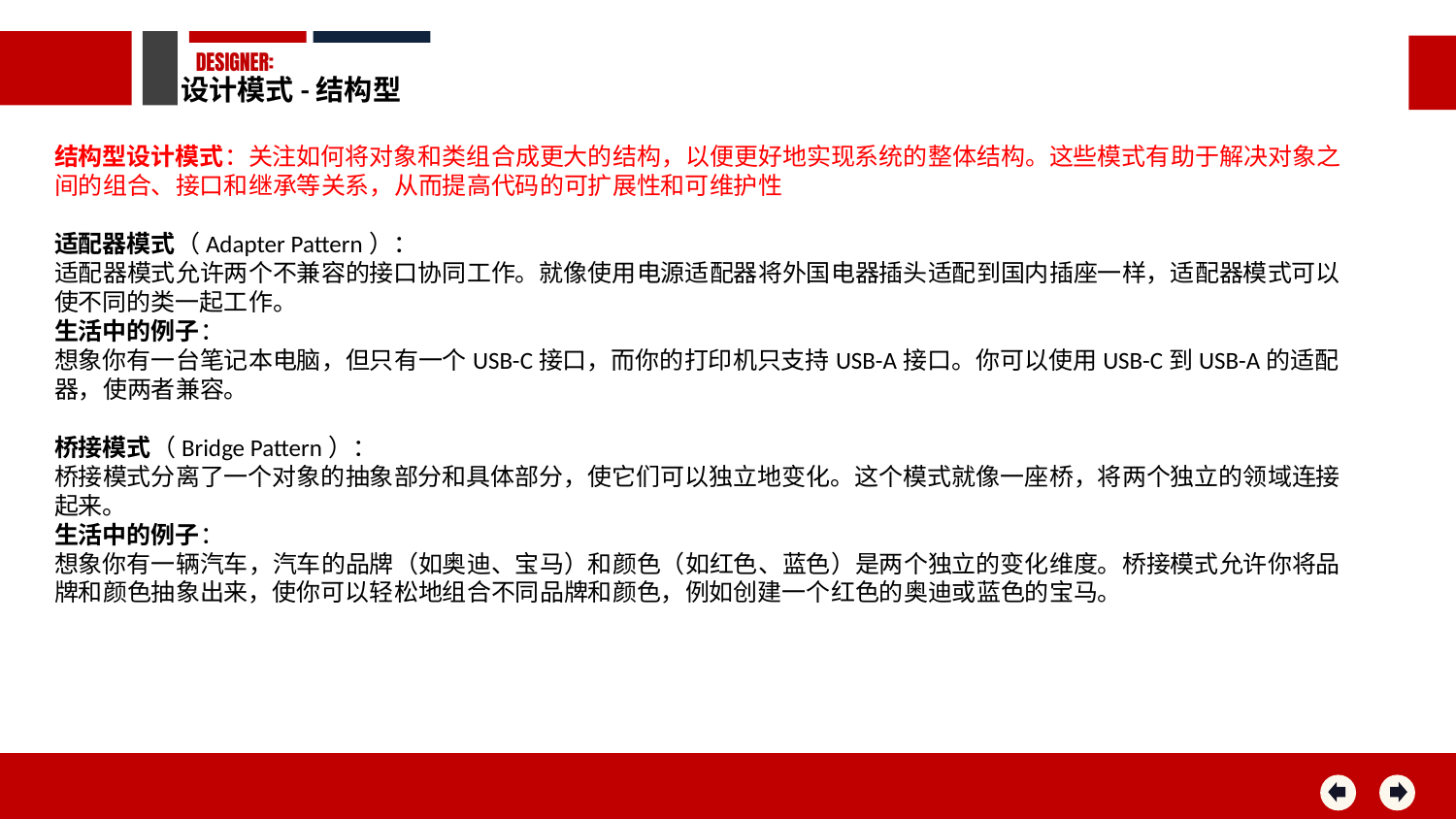

DESIGNER:
设计模式-结构型
结构型设计模式：关注如何将对象和类组合成更大的结构，以便更好地实现系统的整体结构。这些模式有助于解决对象之间的组合、接口和继承等关系，从而提高代码的可扩展性和可维护性

适配器模式（Adapter Pattern）：
适配器模式允许两个不兼容的接口协同工作。就像使用电源适配器将外国电器插头适配到国内插座一样，适配器模式可以使不同的类一起工作。
生活中的例子：
想象你有一台笔记本电脑，但只有一个USB-C接口，而你的打印机只支持USB-A接口。你可以使用USB-C到USB-A的适配器，使两者兼容。

桥接模式（Bridge Pattern）：
桥接模式分离了一个对象的抽象部分和具体部分，使它们可以独立地变化。这个模式就像一座桥，将两个独立的领域连接起来。
生活中的例子：
想象你有一辆汽车，汽车的品牌（如奥迪、宝马）和颜色（如红色、蓝色）是两个独立的变化维度。桥接模式允许你将品牌和颜色抽象出来，使你可以轻松地组合不同品牌和颜色，例如创建一个红色的奥迪或蓝色的宝马。